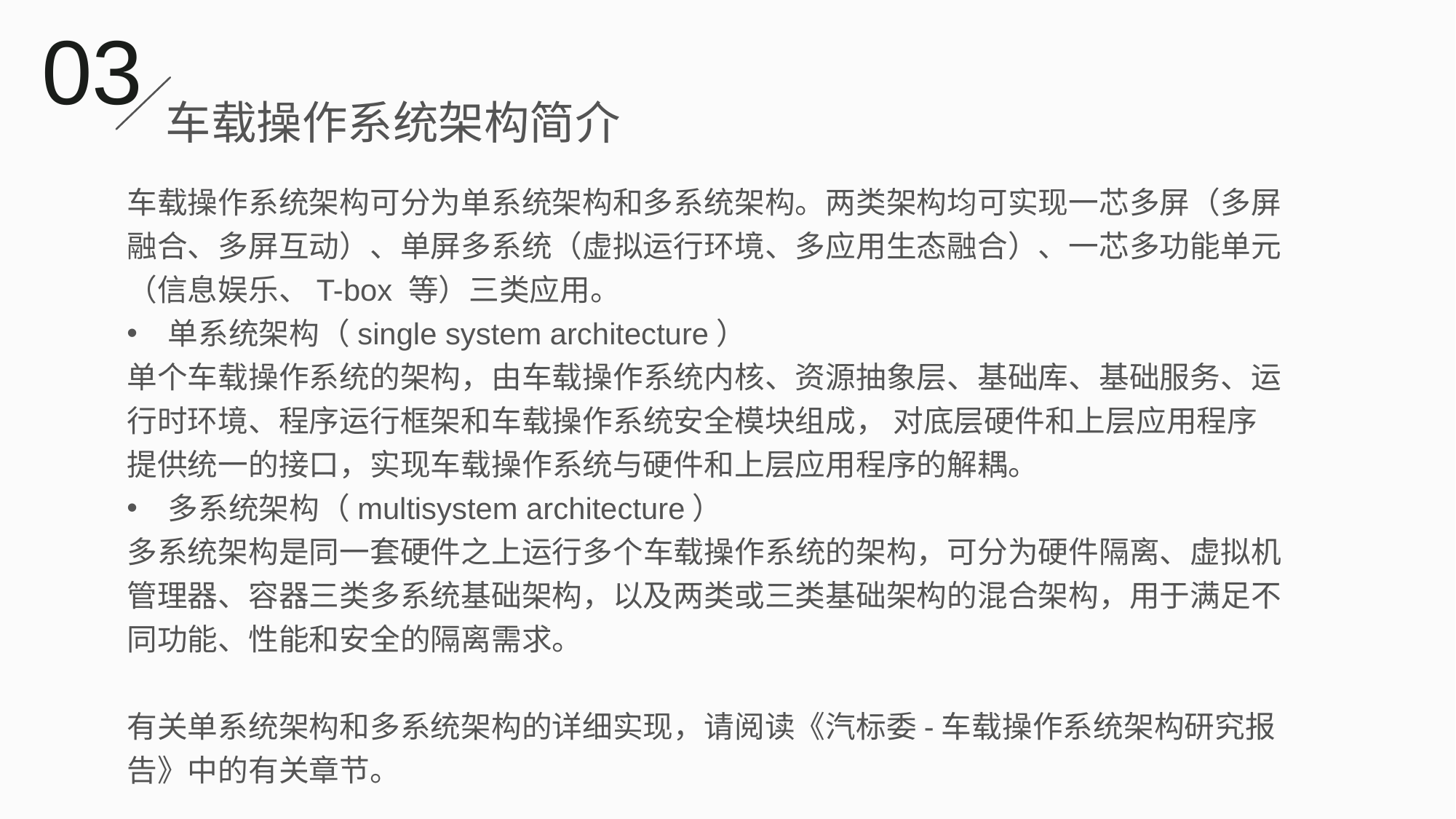

03
车载操作系统架构简介
车载操作系统架构可分为单系统架构和多系统架构。两类架构均可实现一芯多屏（多屏融合、多屏互动）、单屏多系统（虚拟运行环境、多应用生态融合）、一芯多功能单元（信息娱乐、T-box 等）三类应用。
单系统架构（single system architecture）
单个车载操作系统的架构，由车载操作系统内核、资源抽象层、基础库、基础服务、运行时环境、程序运行框架和车载操作系统安全模块组成， 对底层硬件和上层应用程序提供统一的接口，实现车载操作系统与硬件和上层应用程序的解耦。
多系统架构（multisystem architecture）
多系统架构是同一套硬件之上运行多个车载操作系统的架构，可分为硬件隔离、虚拟机管理器、容器三类多系统基础架构，以及两类或三类基础架构的混合架构，用于满足不同功能、性能和安全的隔离需求。

有关单系统架构和多系统架构的详细实现，请阅读《汽标委-车载操作系统架构研究报告》中的有关章节。